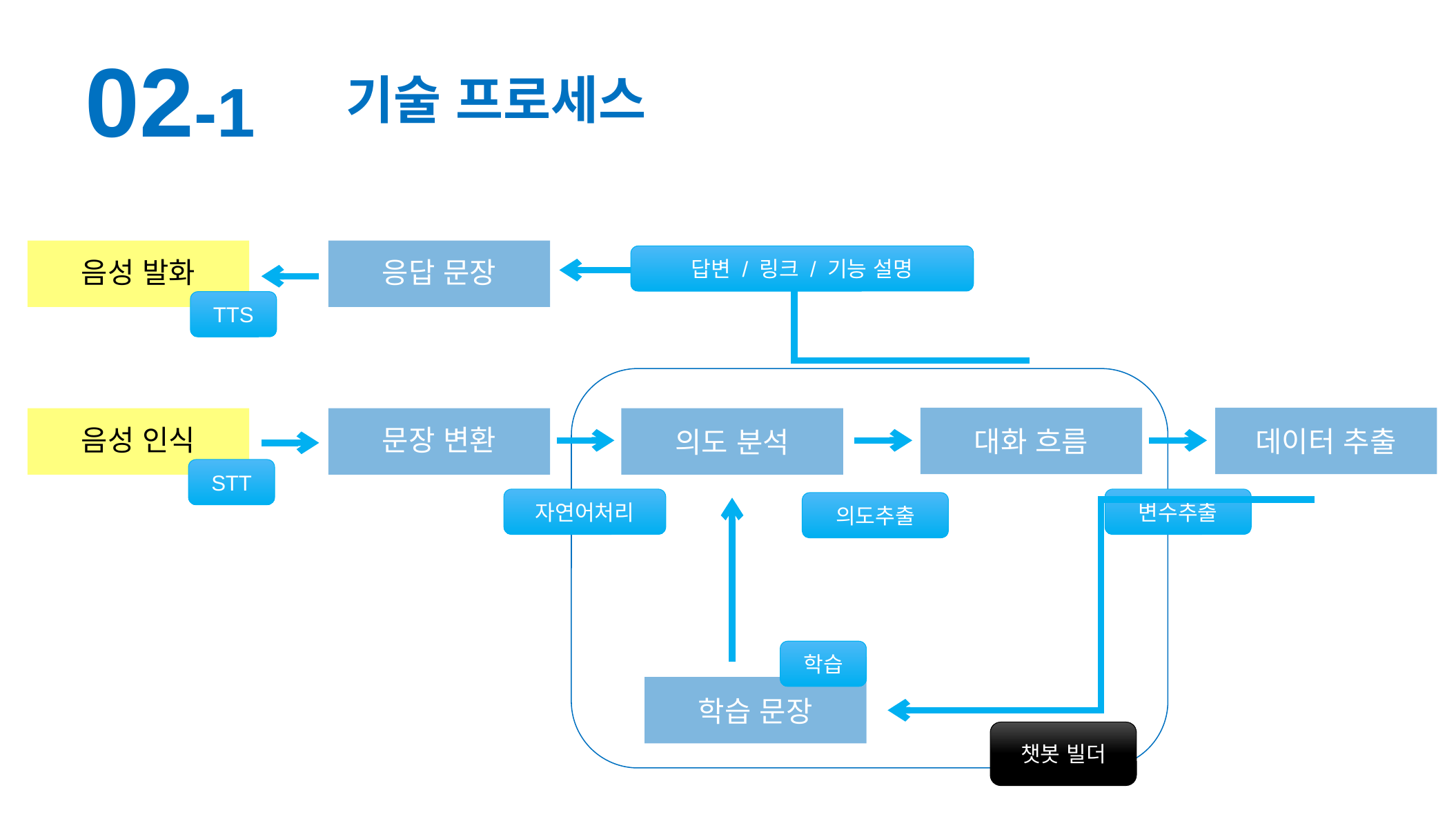

02-1
기술 프로세스
응답 문장
음성 발화
답변 / 링크 / 기능 설명

TTS

대화 흐름
데이터 추출
음성 인식
문장 변환
의도 분석

STT
자연어처리
변수추출
의도추출

학습
학습 문장
챗봇 빌더